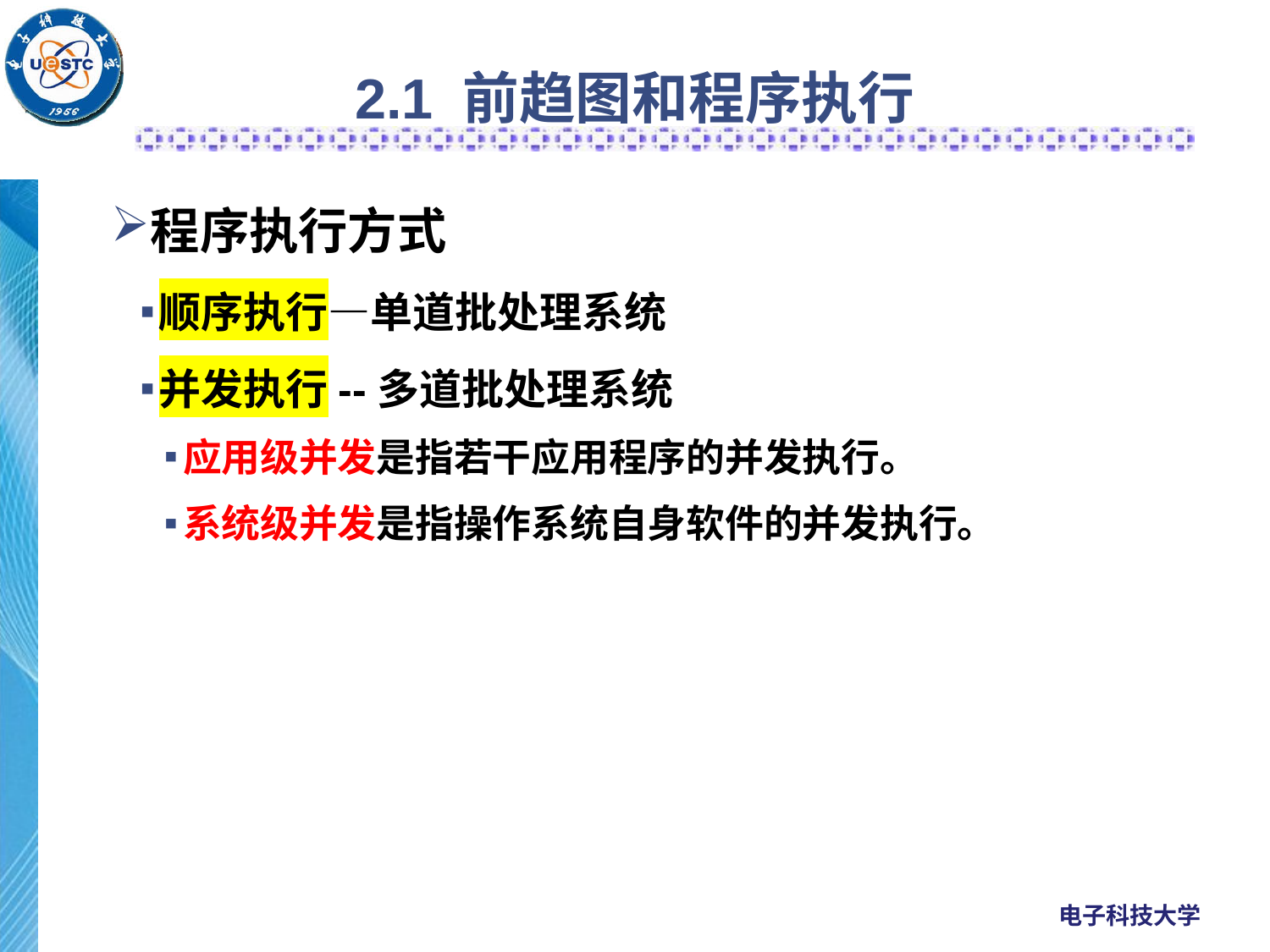

# 2.1 前趋图和程序执行
程序执行方式
顺序执行—单道批处理系统
并发执行--多道批处理系统
应用级并发是指若干应用程序的并发执行。
系统级并发是指操作系统自身软件的并发执行。